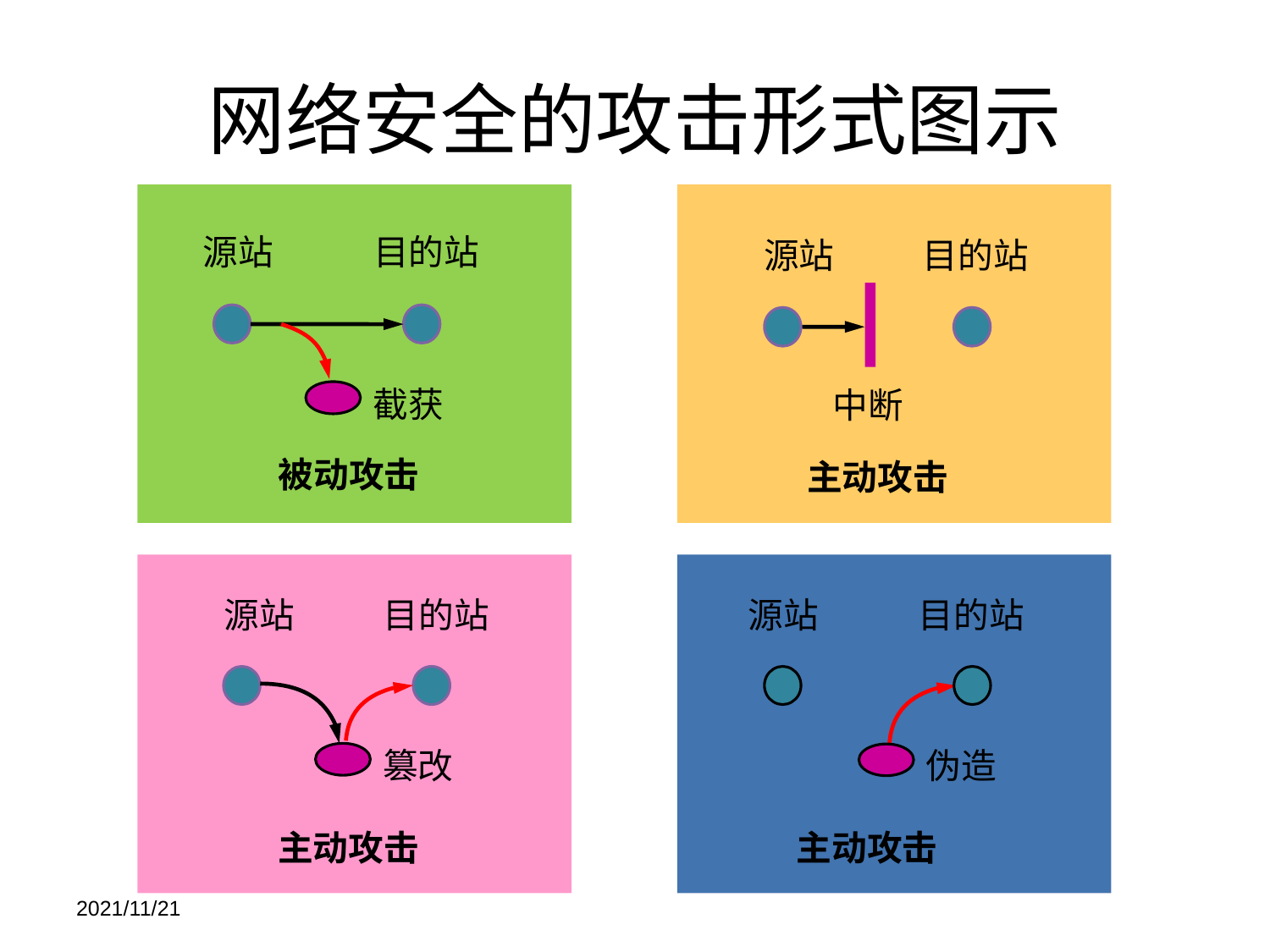

# 网络安全的攻击形式图示

源站
目的站

截获

被动攻击

源站
目的站

中断
主动攻击

源站
目的站

篡改

主动攻击

源站
目的站

伪造

主动攻击
2021/11/21